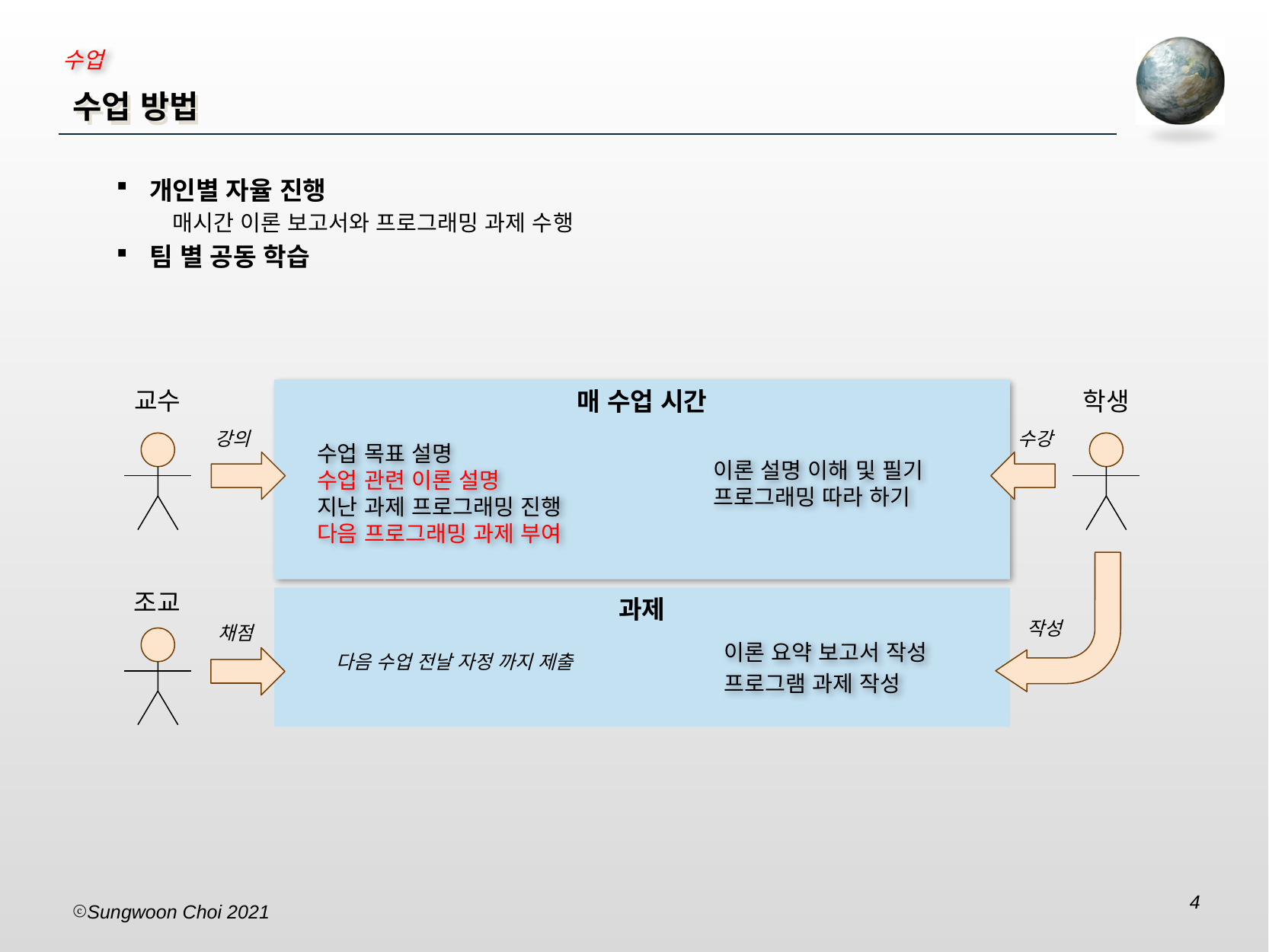

# 수업 방법
개인별 자율 진행
매시간 이론 보고서와 프로그래밍 과제 수행
팀 별 공동 학습
교수
매 수업 시간
학생
강의
수강

수업 목표 설명
수업 관련 이론 설명
지난 과제 프로그래밍 진행
다음 프로그래밍 과제 부여
이론 설명 이해 및 필기
프로그래밍 따라 하기

조교
과제
작성
채점
이론 요약 보고서 작성
프로그램 과제 작성

다음 수업 전날 자정 까지 제출

4
Sungwoon Choi 2021